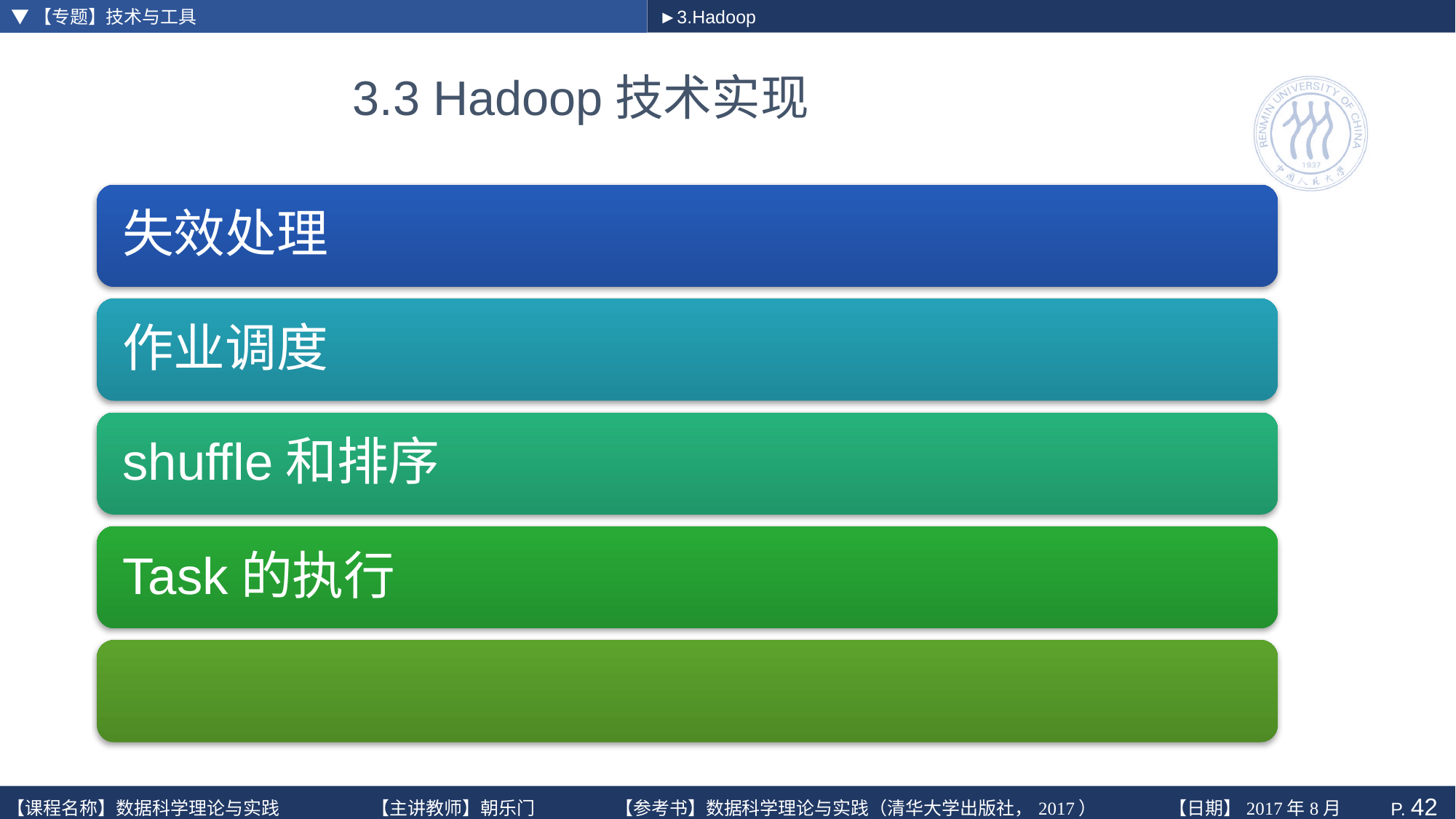

▼【专题】技术与工具

►3.Hadoop

# 3.3 Hadoop技术实现
失效处理
作业调度
shuffle和排序
Task的执行